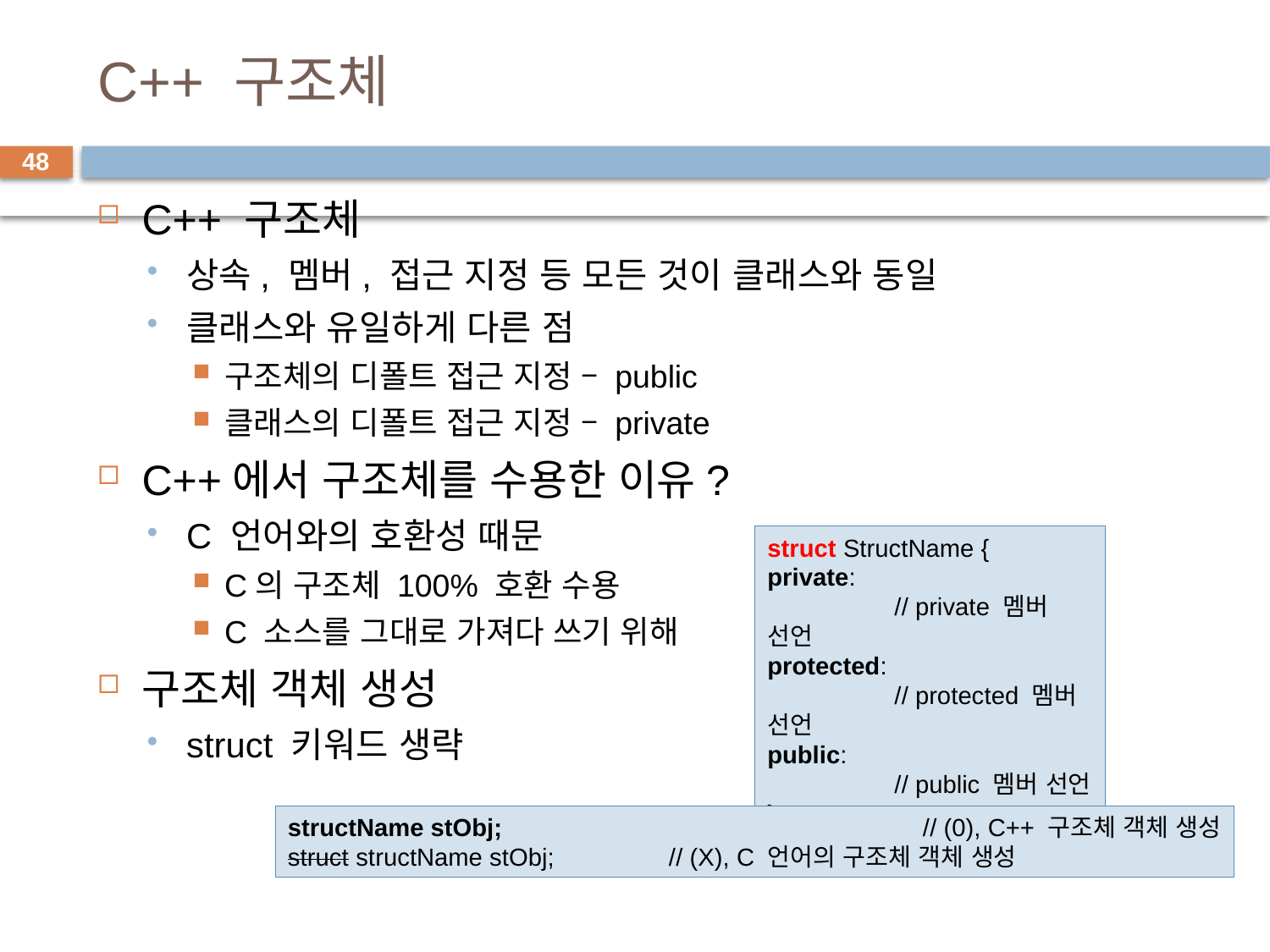

# C++ 구조체
48
C++ 구조체
상속, 멤버, 접근 지정 등 모든 것이 클래스와 동일
클래스와 유일하게 다른 점
구조체의 디폴트 접근 지정 – public
클래스의 디폴트 접근 지정 – private
C++에서 구조체를 수용한 이유?
C 언어와의 호환성 때문
C의 구조체 100% 호환 수용
C 소스를 그대로 가져다 쓰기 위해
구조체 객체 생성
struct 키워드 생략

struct StructName {
private:
	// private 멤버 선언
protected:
	// protected 멤버 선언
public:
	// public 멤버 선언
};
structName stObj;				// (0), C++ 구조체 객체 생성
struct structName stObj;	// (X), C 언어의 구조체 객체 생성